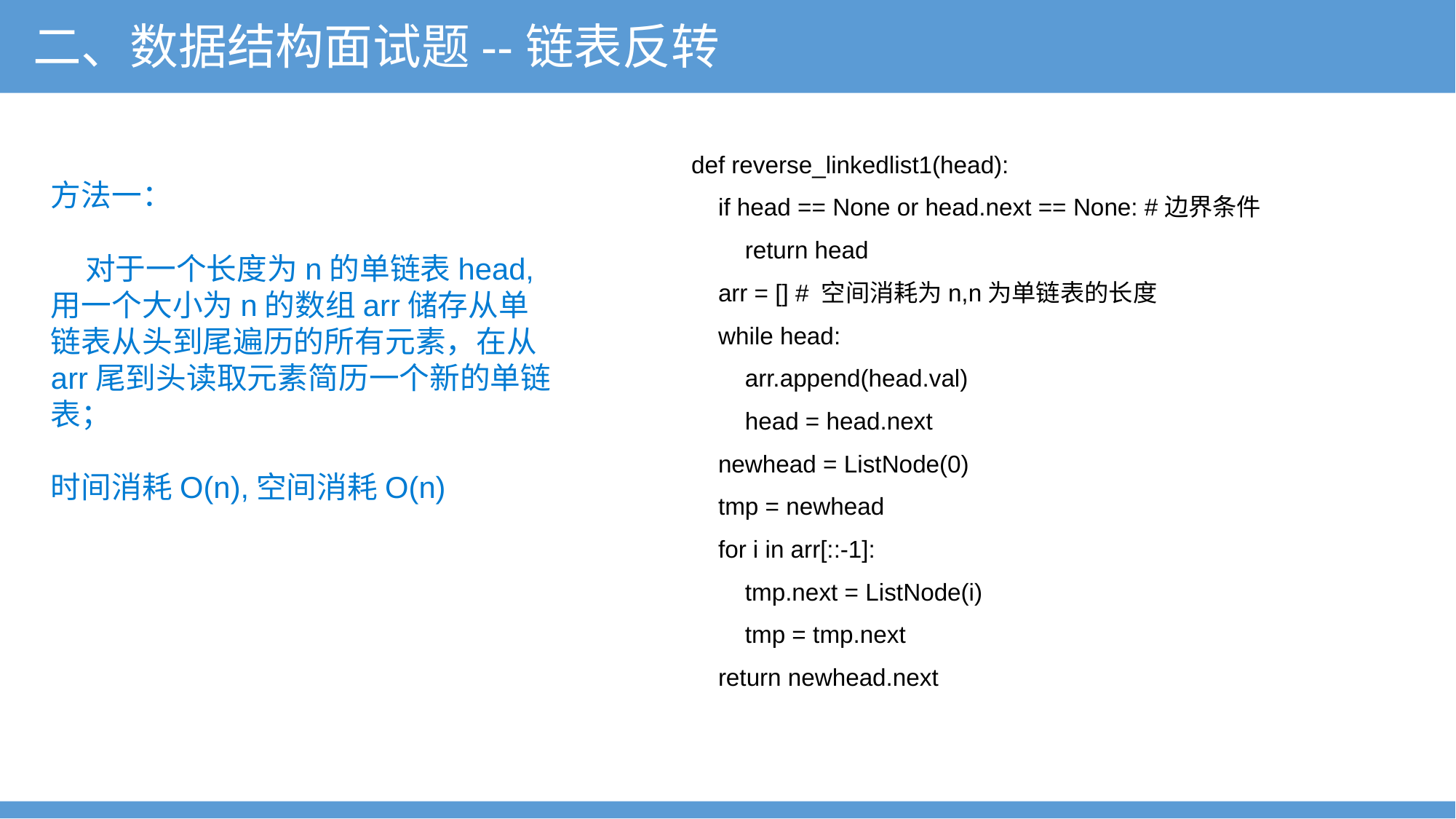

二、数据结构面试题--链表反转
def reverse_linkedlist1(head):
    if head == None or head.next == None: #边界条件
        return head
    arr = [] # 空间消耗为n,n为单链表的长度
    while head:
        arr.append(head.val)
        head = head.next
    newhead = ListNode(0)
    tmp = newhead
    for i in arr[::-1]:
        tmp.next = ListNode(i)
        tmp = tmp.next
    return newhead.next
方法一：

    对于一个长度为n的单链表head,用一个大小为n的数组arr储存从单链表从头到尾遍历的所有元素，在从arr尾到头读取元素简历一个新的单链表；

时间消耗O(n),空间消耗O(n)